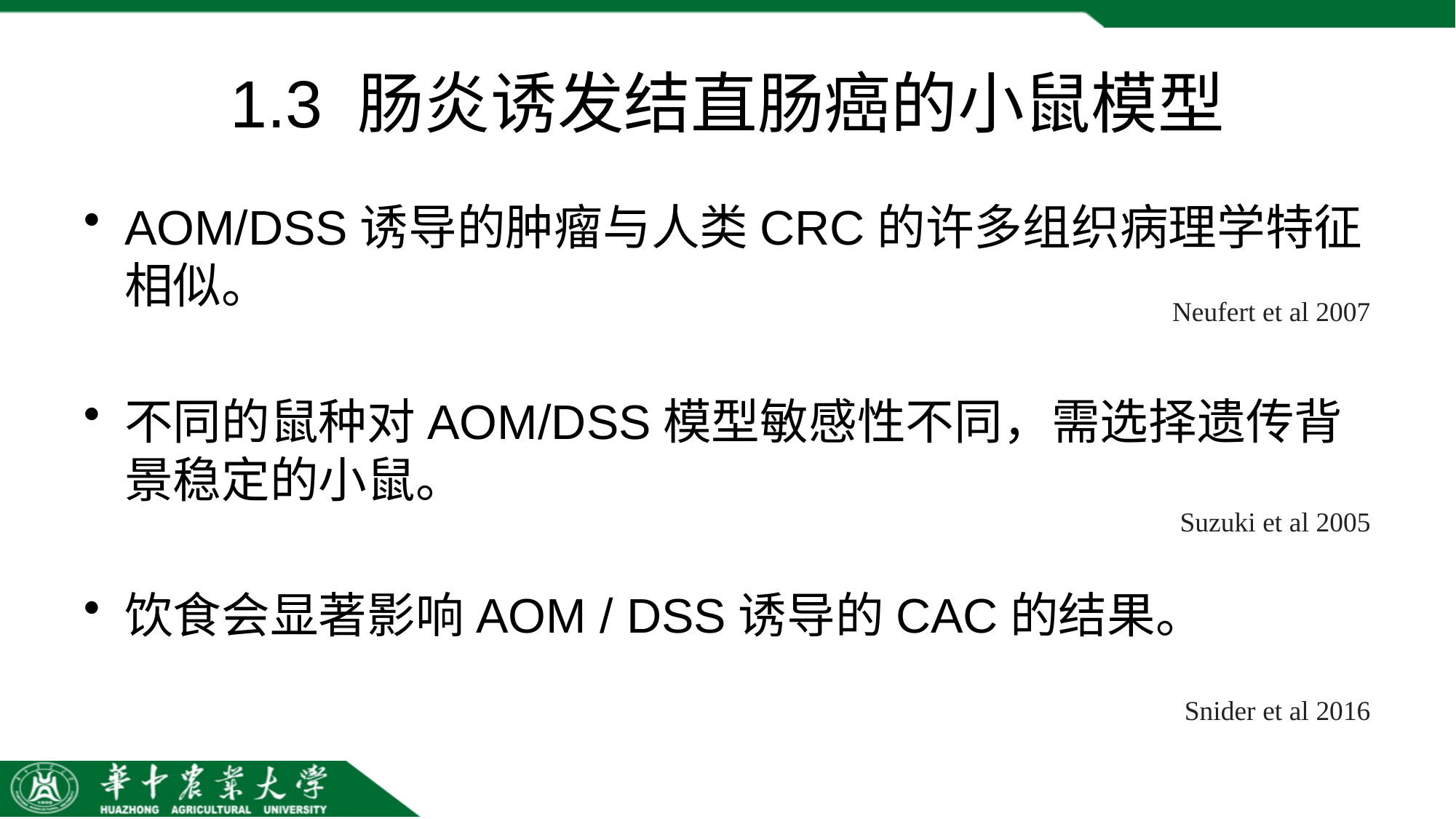

# 1.3 肠炎诱发结直肠癌的小鼠模型
AOM/DSS诱导的肿瘤与人类CRC的许多组织病理学特征相似。

不同的鼠种对AOM/DSS模型敏感性不同，需选择遗传背景稳定的小鼠。

饮食会显著影响AOM / DSS诱导的CAC的结果。
Neufert et al 2007
Suzuki et al 2005
Snider et al 2016